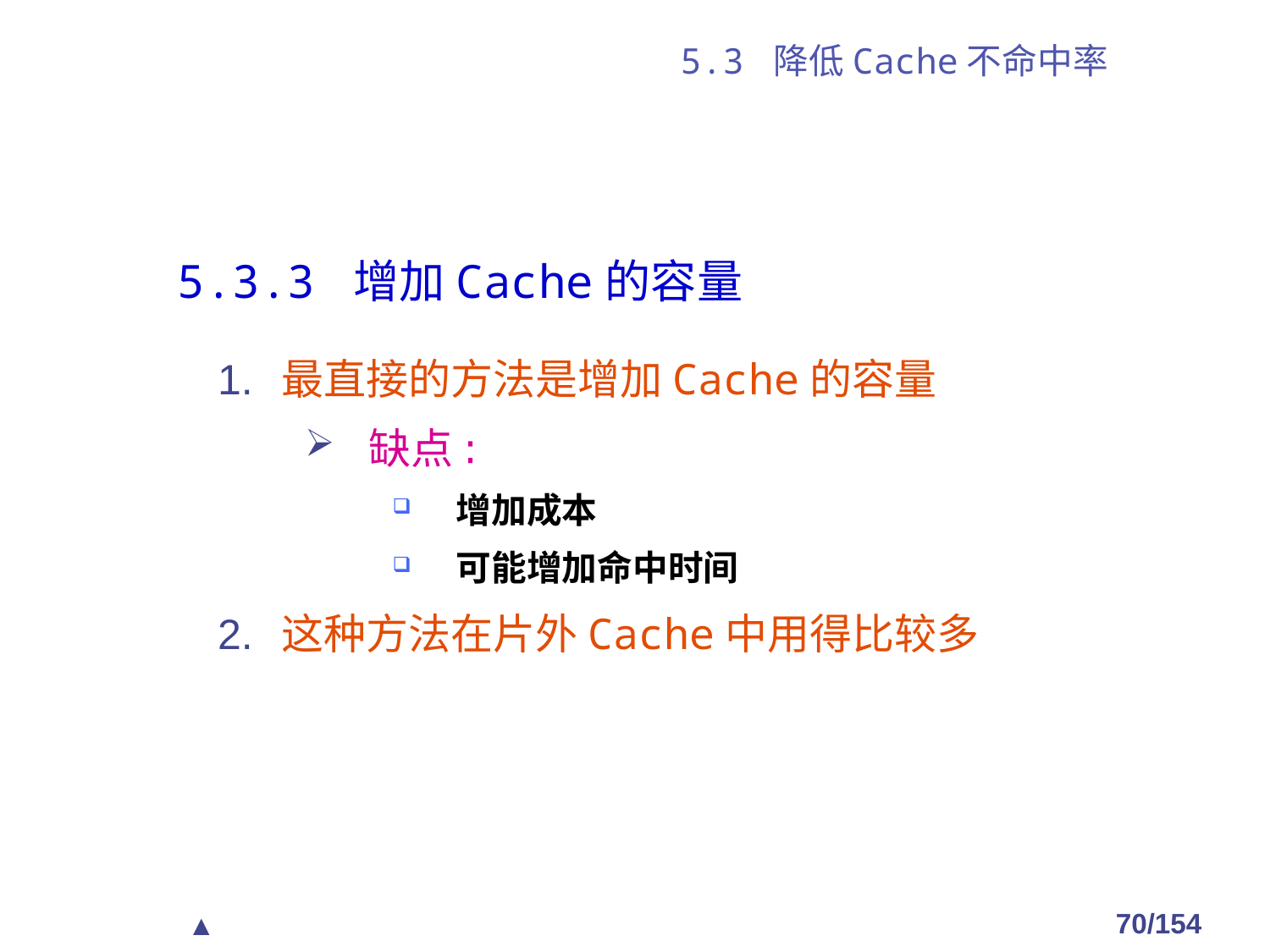

# 5.3 降低Cache不命中率
5.3.3 增加Cache的容量
最直接的方法是增加Cache的容量
缺点:
增加成本
可能增加命中时间
这种方法在片外Cache中用得比较多